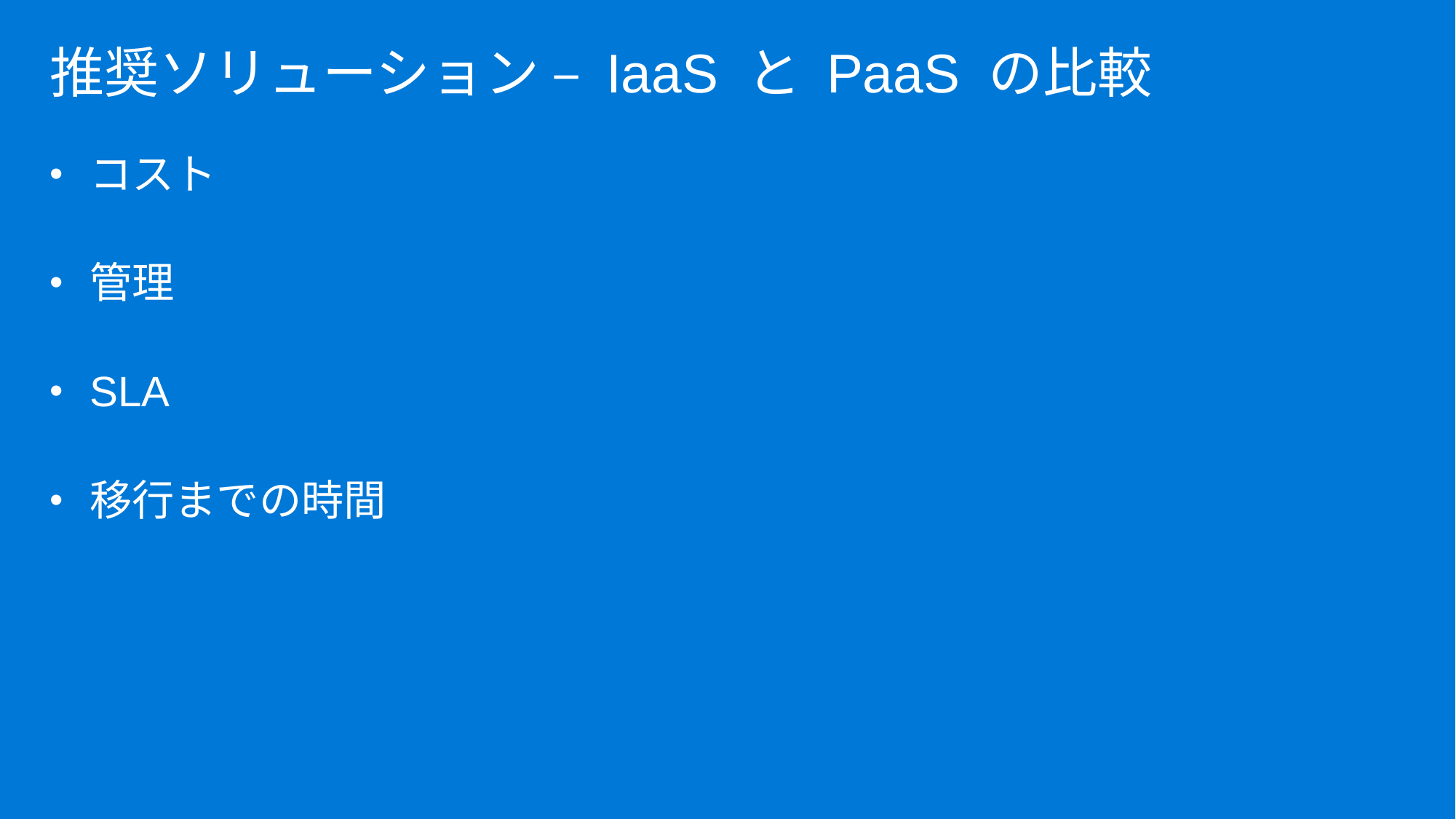

# 推奨ソリューション – IaaS と PaaS の比較
コスト

管理

SLA

移行までの時間